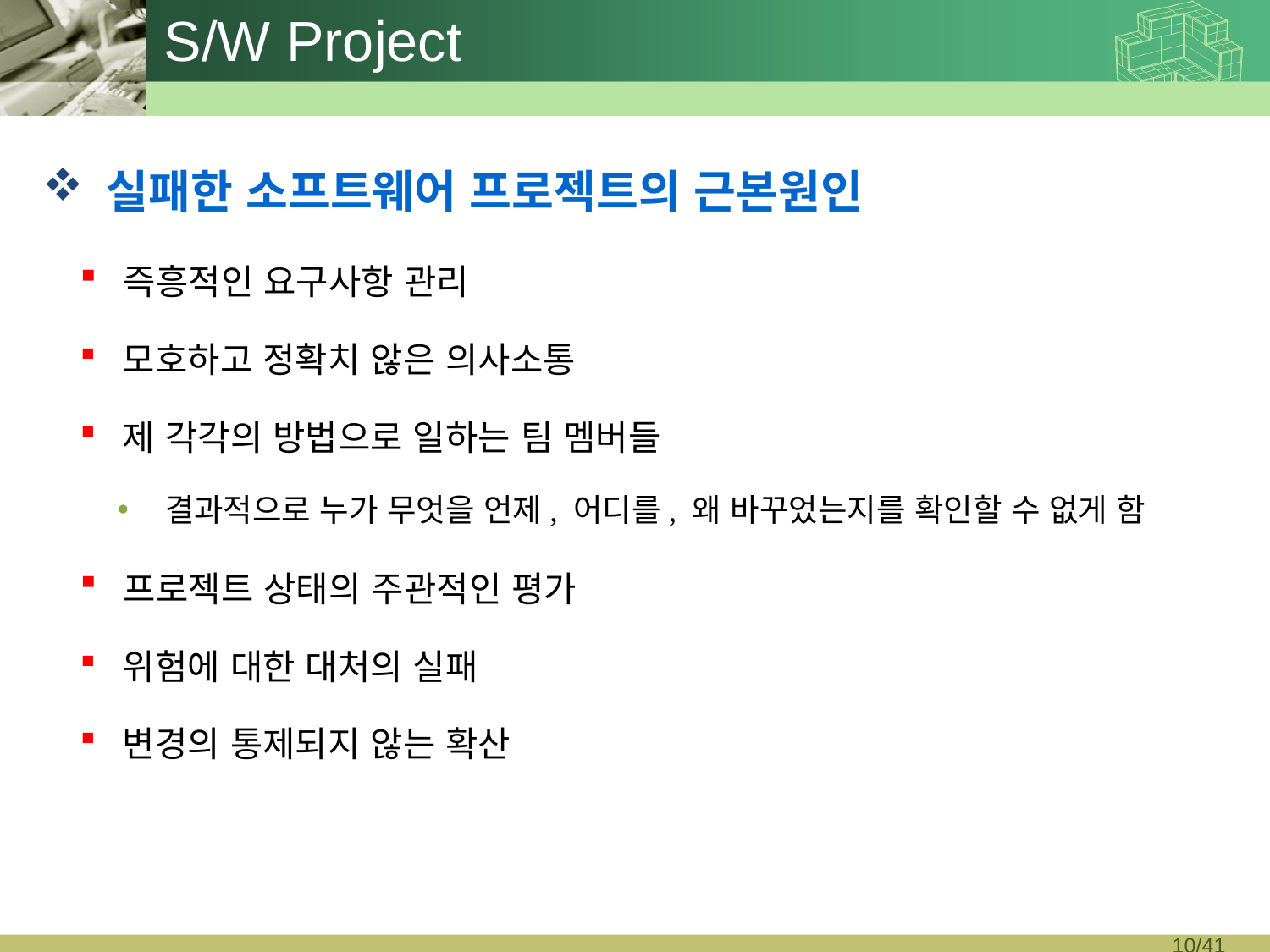

# S/W Project
실패한 소프트웨어 프로젝트의 근본원인
 즉흥적인 요구사항 관리
 모호하고 정확치 않은 의사소통
 제 각각의 방법으로 일하는 팀 멤버들
결과적으로 누가 무엇을 언제, 어디를, 왜 바꾸었는지를 확인할 수 없게 함
 프로젝트 상태의 주관적인 평가
 위험에 대한 대처의 실패
 변경의 통제되지 않는 확산